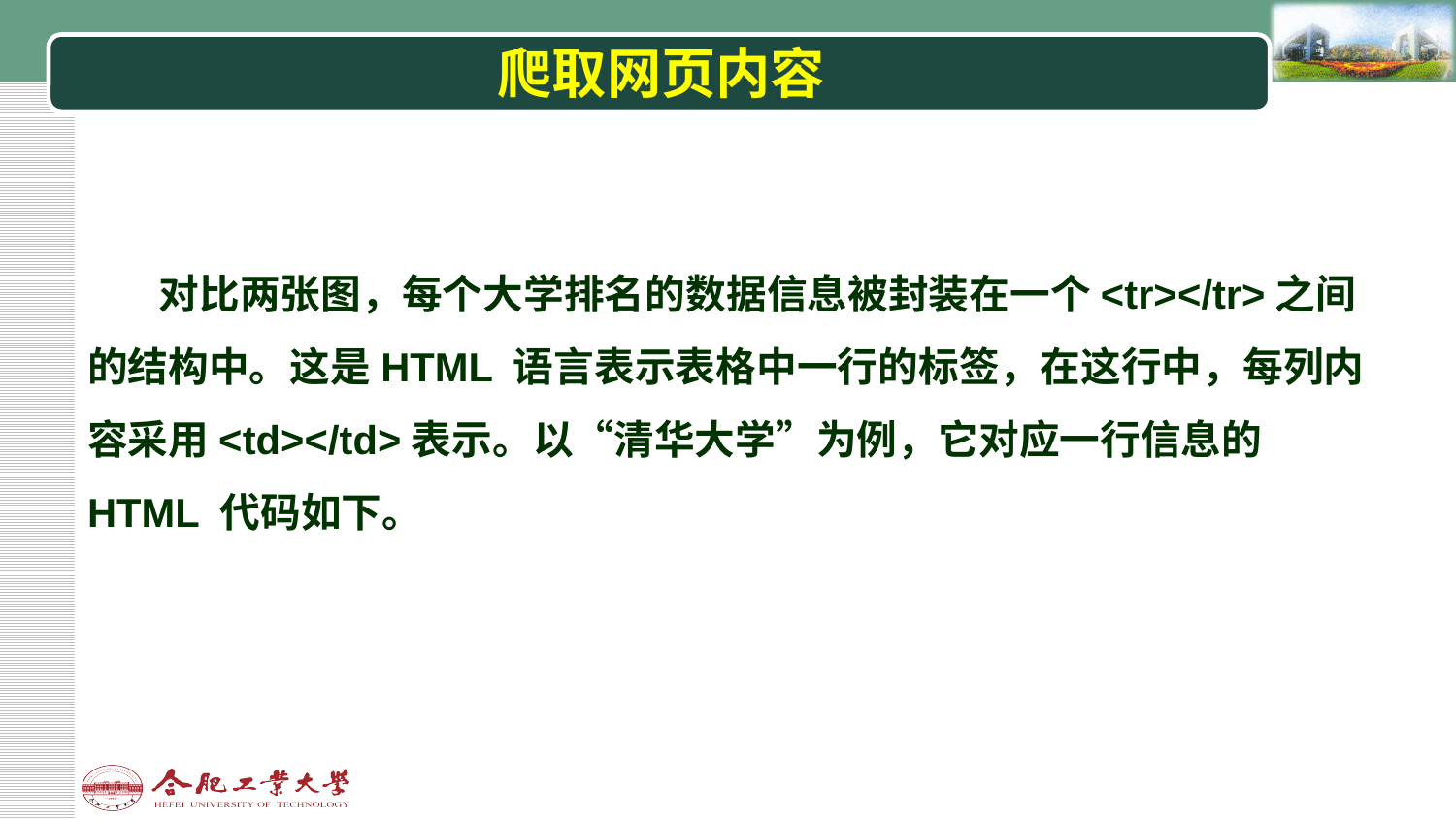

# 爬取网页内容
对比两张图，每个大学排名的数据信息被封装在一个<tr></tr>之间的结构中。这是HTML 语言表示表格中一行的标签，在这行中，每列内容采用<td></td>表示。以“清华大学”为例，它对应一行信息的HTML 代码如下。